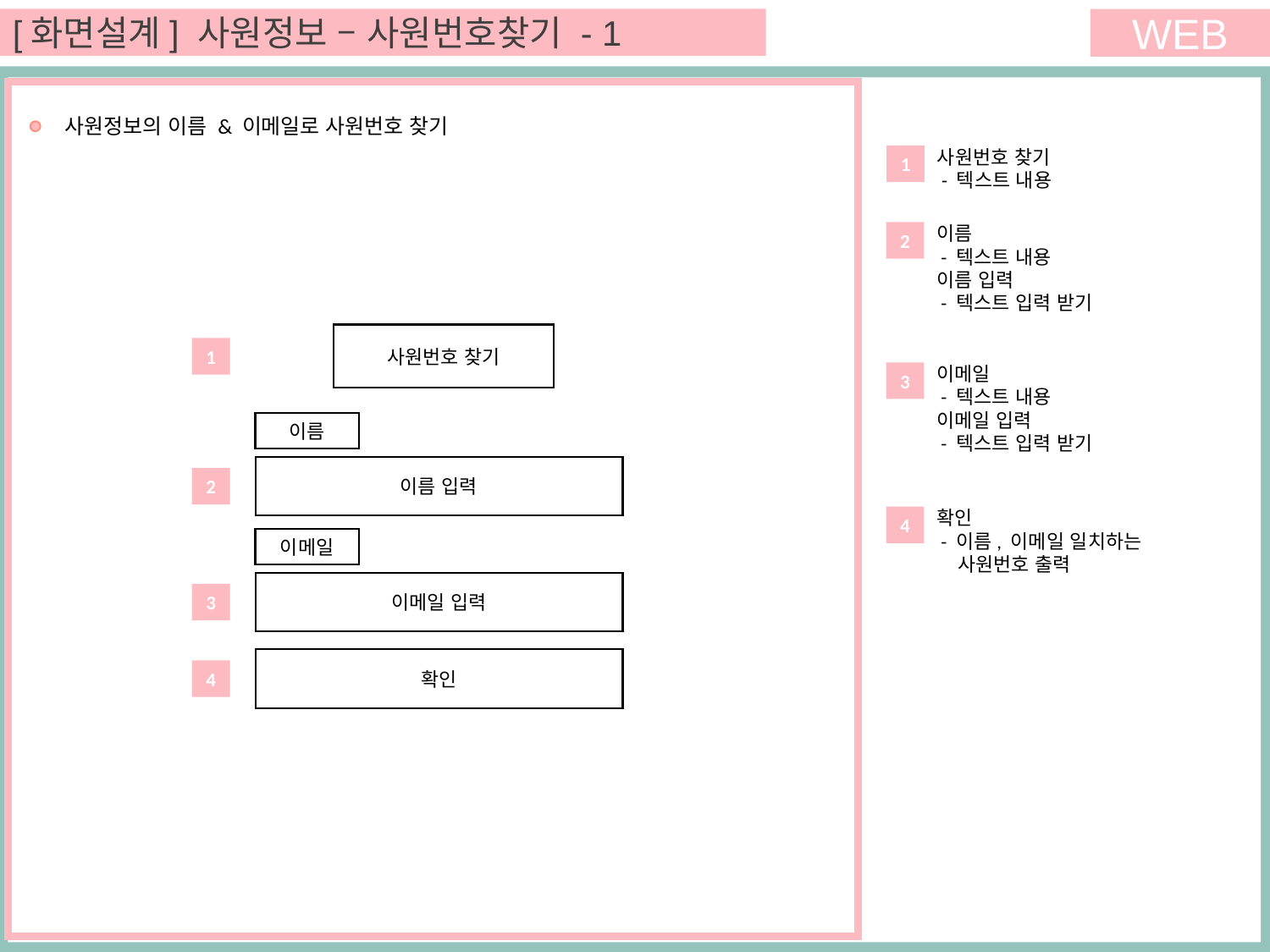

[화면설계] 사원정보 – 사원번호찾기 - 1
WEB

 사원정보의 이름 & 이메일로 사원번호 찾기

사원번호 찾기
 - 텍스트 내용
1
이름
 - 텍스트 내용
이름 입력
 - 텍스트 입력 받기
2
사원번호 찾기
1
이메일
 - 텍스트 내용
이메일 입력
 - 텍스트 입력 받기
3
이름
이름 입력
2
확인
 - 이름, 이메일 일치하는
   사원번호 출력
4
이메일
이메일 입력
3
확인
4